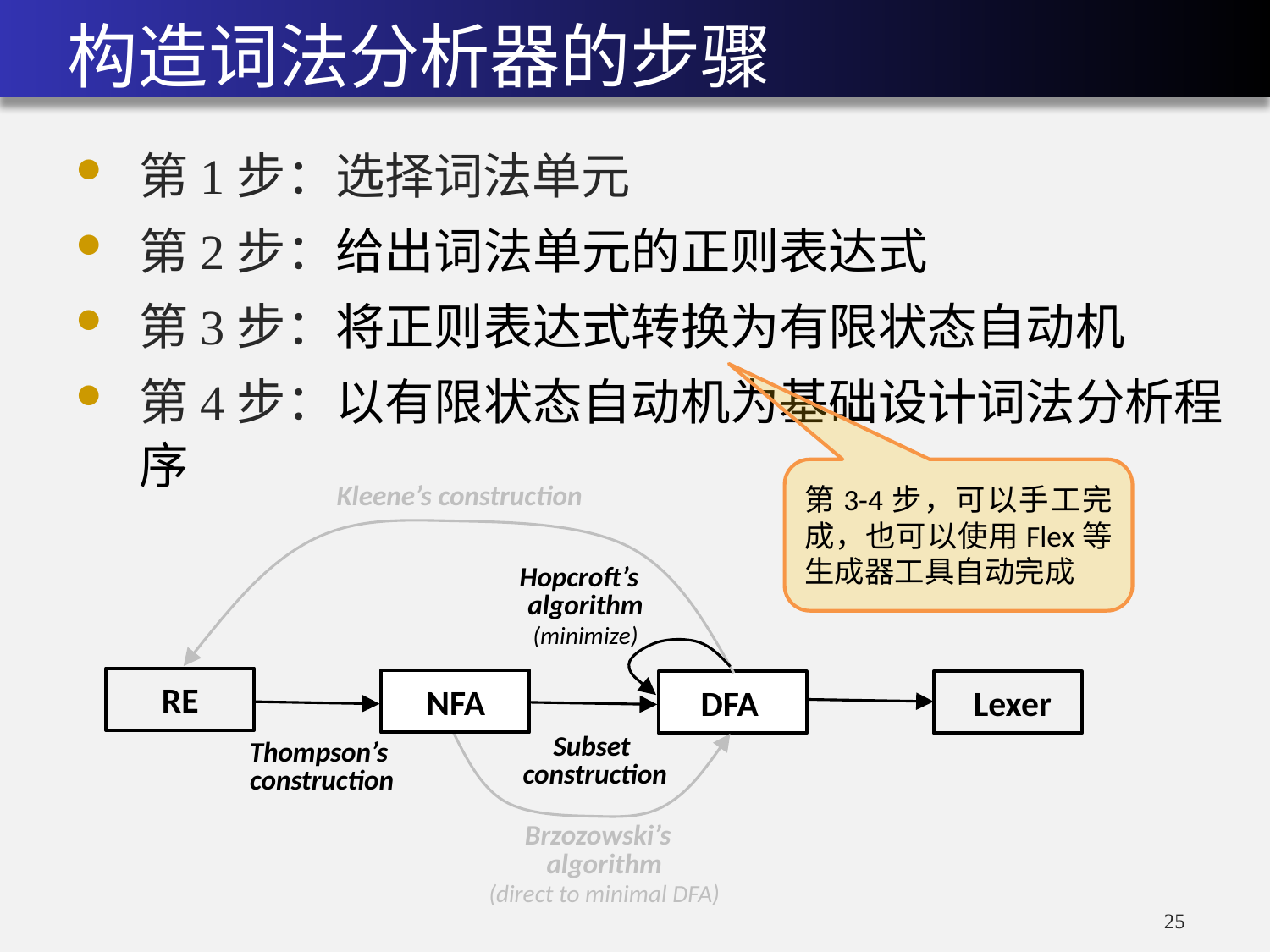

# 构造词法分析器的步骤
第1步：选择词法单元
第2步：给出词法单元的正则表达式
第3步：将正则表达式转换为有限状态自动机
第4步：以有限状态自动机为基础设计词法分析程序
第3-4步，可以手工完成，也可以使用Flex等生成器工具自动完成
Kleene’s construction

Hopcroft’s
algorithm
(minimize)

RE

NFA

DFA

Lexer
Subset
construction

Thompson’s
construction
Brzozowski’s
algorithm
(direct to minimal DFA)
25